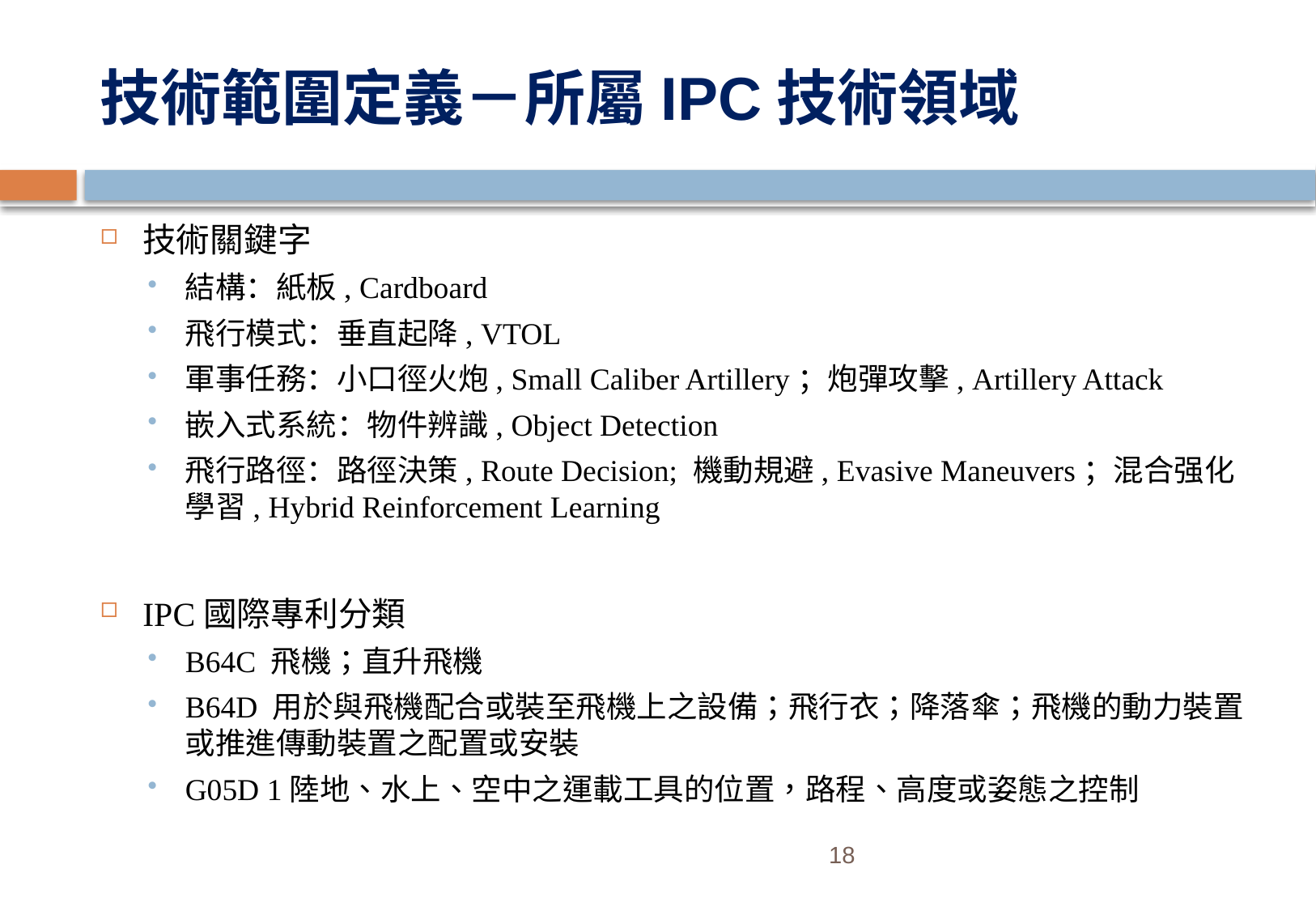

# 技術範圍定義－所屬IPC技術領域
技術關鍵字
結構：紙板, Cardboard
飛行模式：垂直起降, VTOL
軍事任務：小口徑火炮, Small Caliber Artillery；炮彈攻擊, Artillery Attack
嵌入式系統：物件辨識, Object Detection
飛行路徑：路徑決策, Route Decision; 機動規避, Evasive Maneuvers；混合强化學習, Hybrid Reinforcement Learning

IPC國際專利分類
B64C 飛機；直升飛機
B64D 用於與飛機配合或裝至飛機上之設備；飛行衣；降落傘；飛機的動力裝置或推進傳動裝置之配置或安裝
G05D 1陸地、水上、空中之運載工具的位置，路程、高度或姿態之控制

18